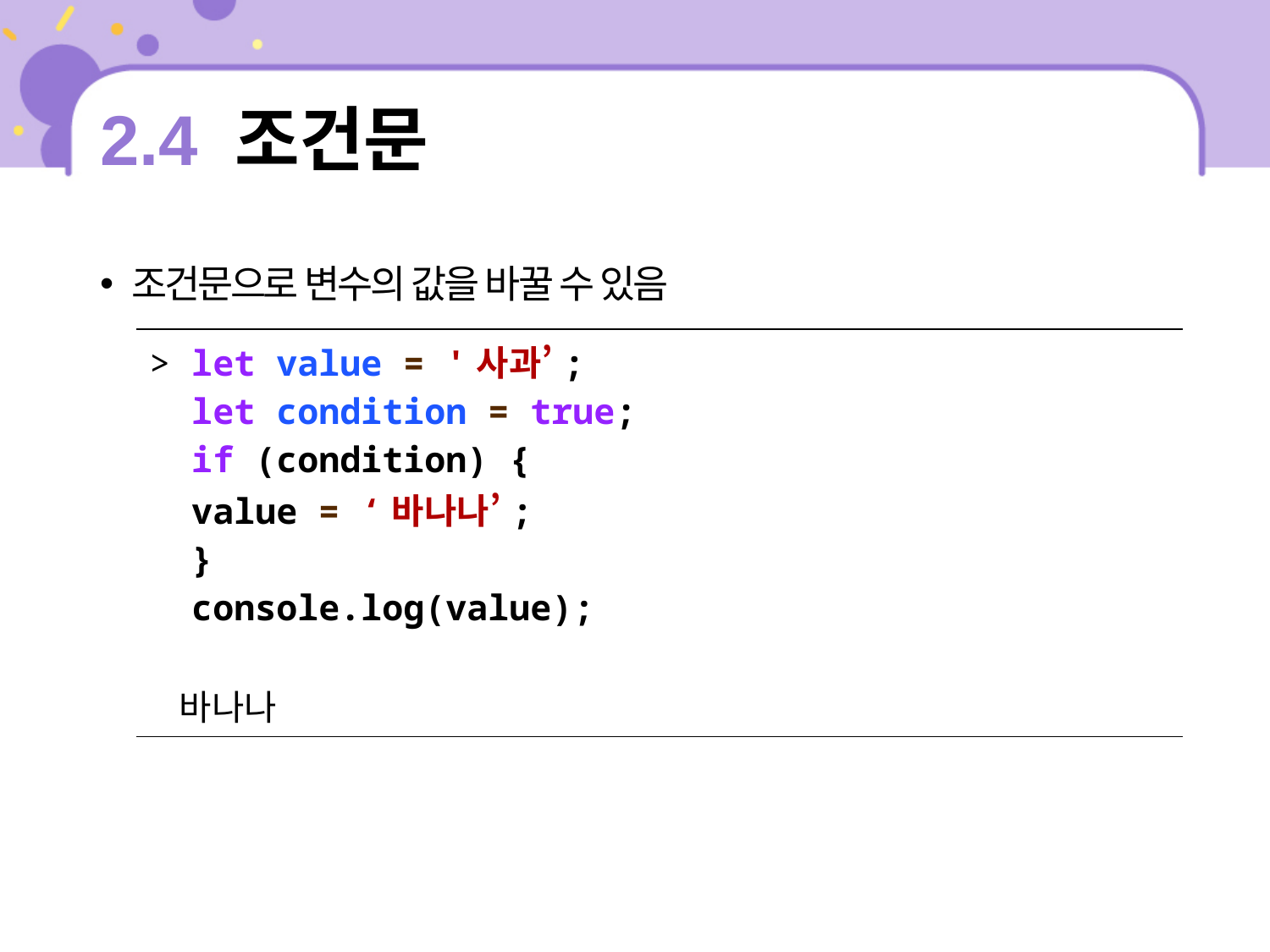

# 2.4 조건문
조건문으로 변수의 값을 바꿀 수 있음
| > let value = '사과’; let condition = true; if (condition) { value = ‘바나나’; } console.log(value); 바나나 |
| --- |